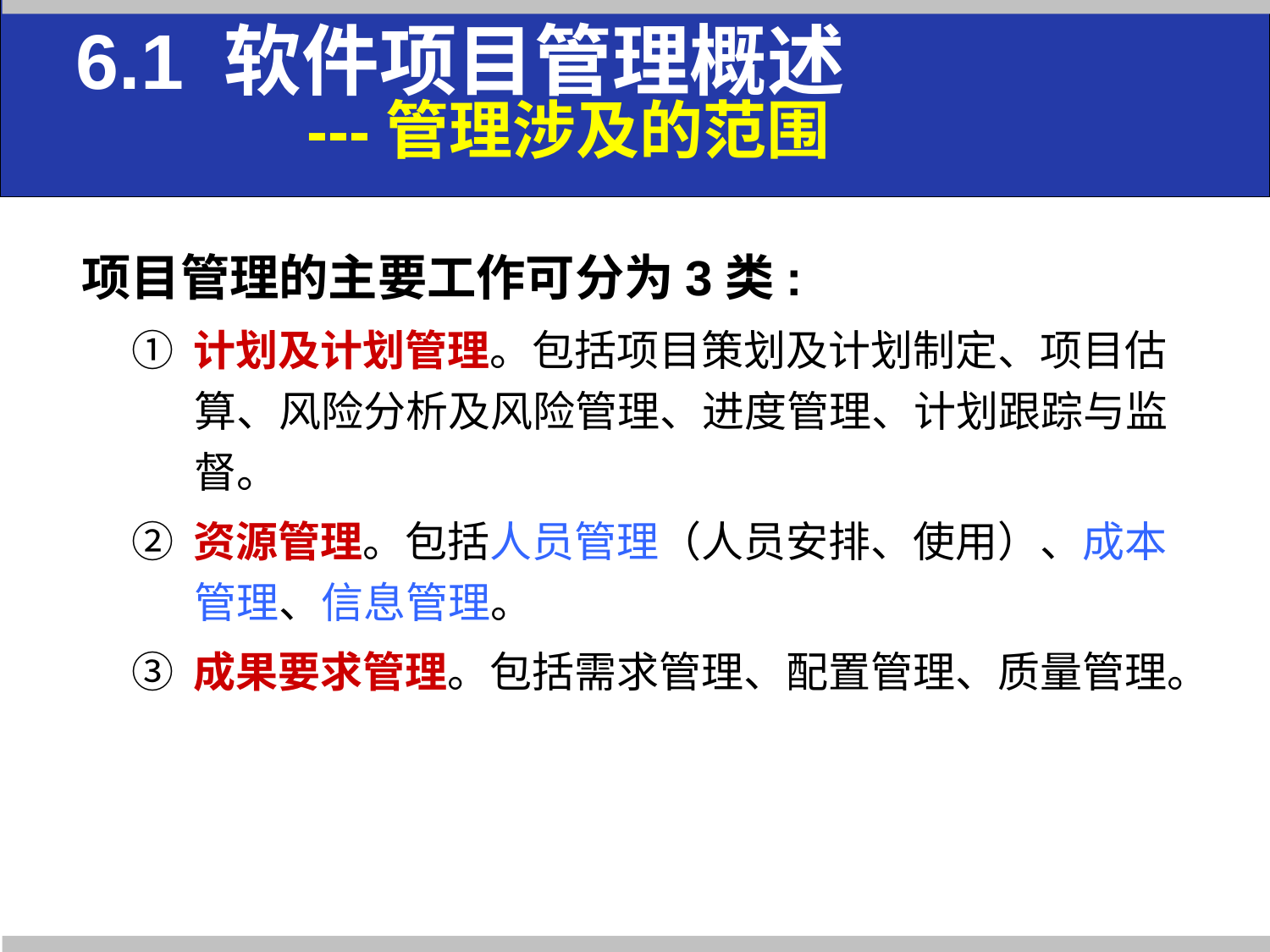

6.1 软件项目管理概述
               ---管理涉及的范围
项目管理的主要工作可分为3类:
① 计划及计划管理。包括项目策划及计划制定、项目估算、风险分析及风险管理、进度管理、计划跟踪与监督。
② 资源管理。包括人员管理（人员安排、使用）、成本管理、信息管理。
③ 成果要求管理。包括需求管理、配置管理、质量管理。
725